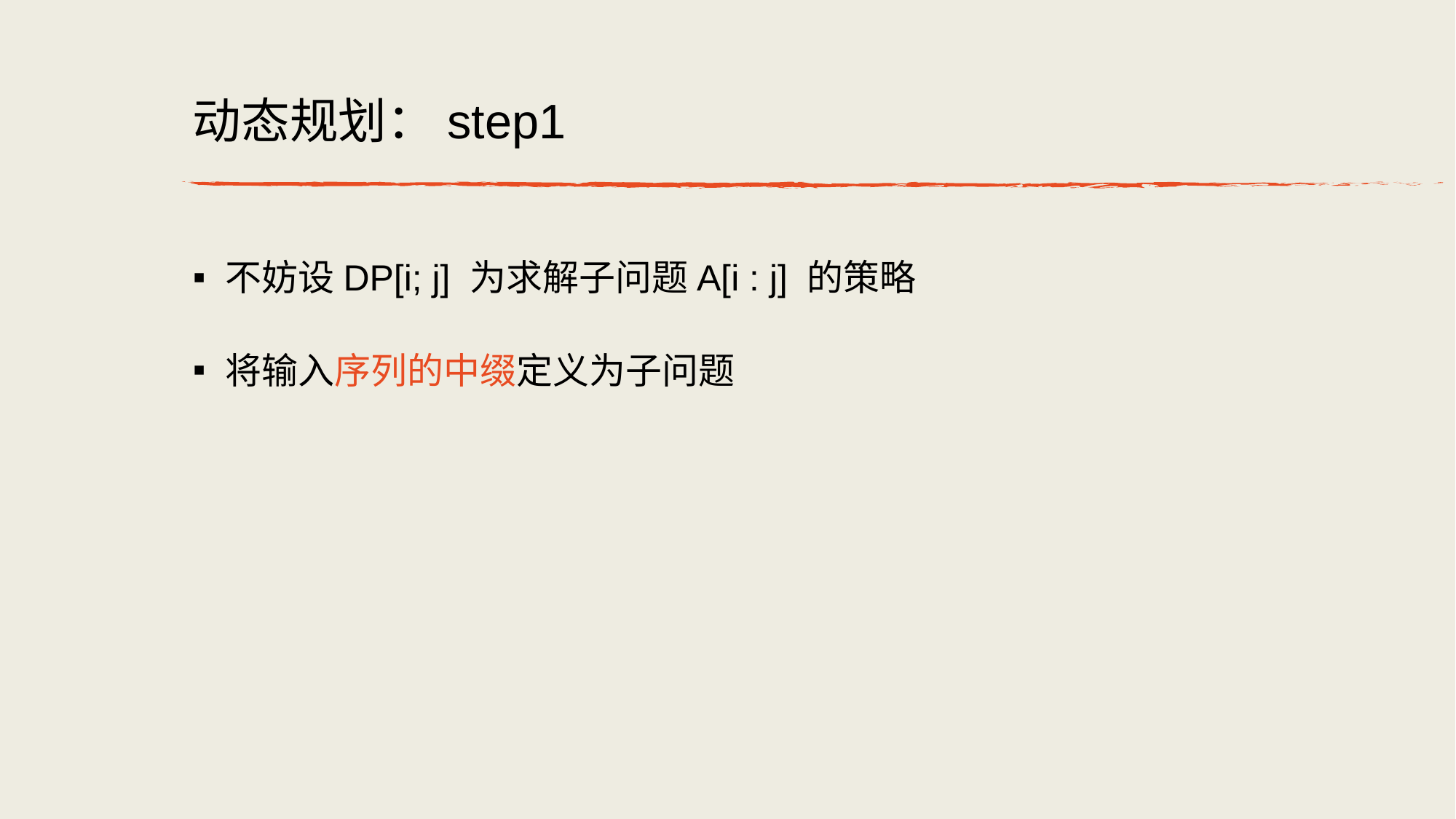

# 动态规划：step1
不妨设DP[i; j] 为求解⼦问题A[i : j] 的策略
将输入序列的中缀定义为子问题